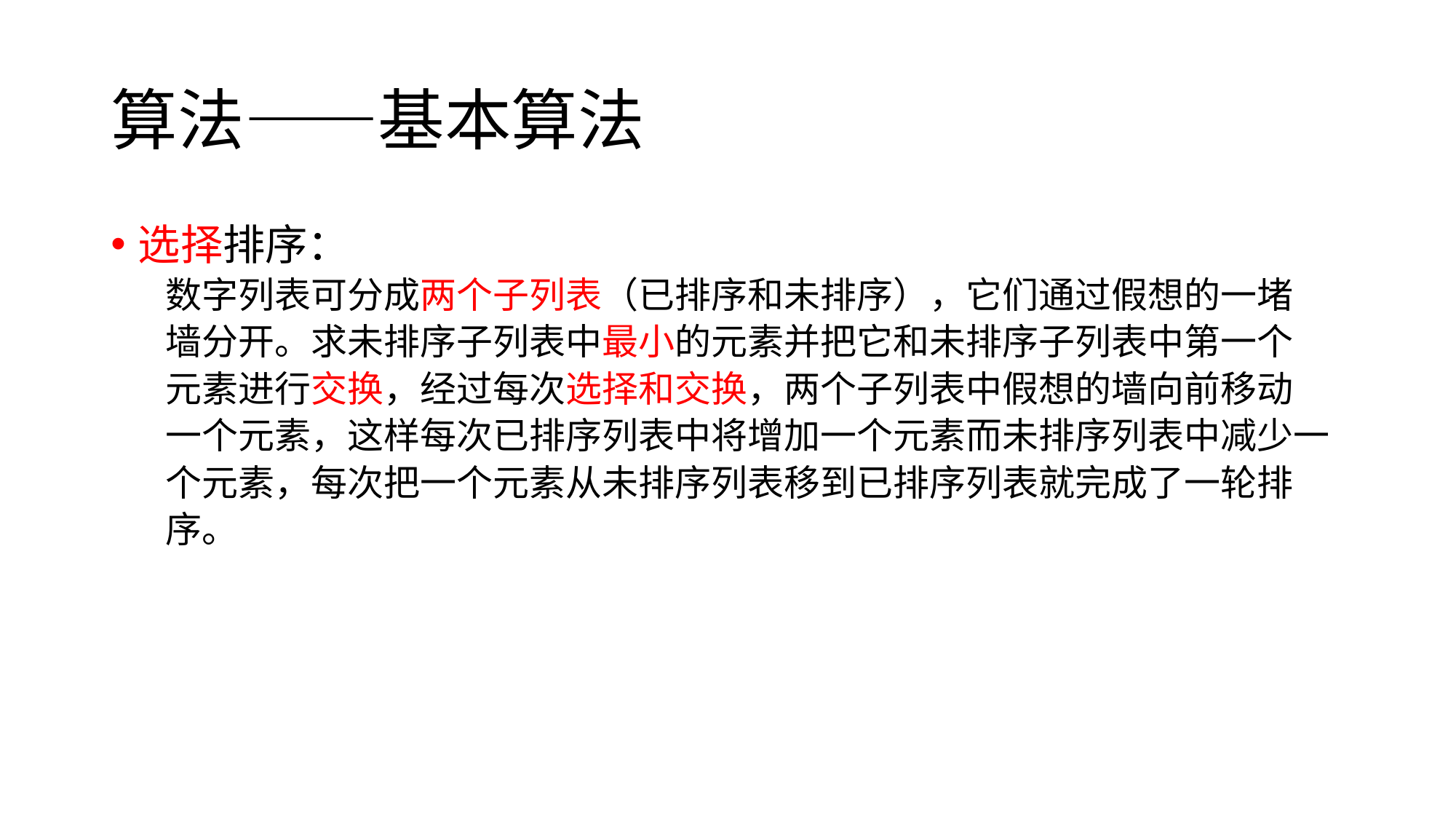

# 算法——基本算法
选择排序：
数字列表可分成两个子列表（已排序和未排序），它们通过假想的一堵
墙分开。求未排序子列表中最小的元素并把它和未排序子列表中第一个
元素进行交换，经过每次选择和交换，两个子列表中假想的墙向前移动
一个元素，这样每次已排序列表中将增加一个元素而未排序列表中减少一
个元素，每次把一个元素从未排序列表移到已排序列表就完成了一轮排
序。